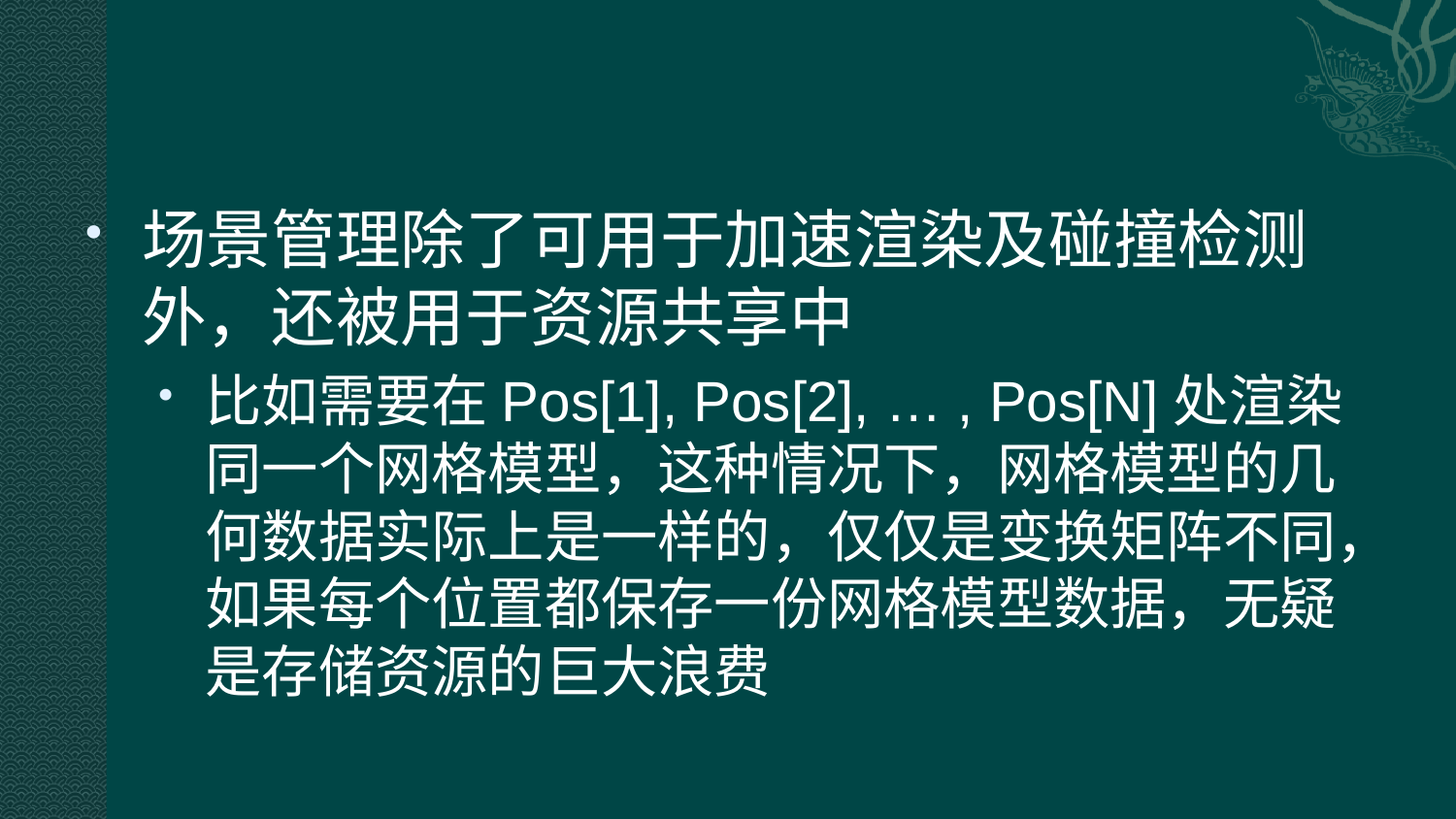

#
场景管理除了可用于加速渲染及碰撞检测外，还被用于资源共享中
比如需要在Pos[1], Pos[2], … , Pos[N]处渲染同一个网格模型，这种情况下，网格模型的几何数据实际上是一样的，仅仅是变换矩阵不同，如果每个位置都保存一份网格模型数据，无疑是存储资源的巨大浪费